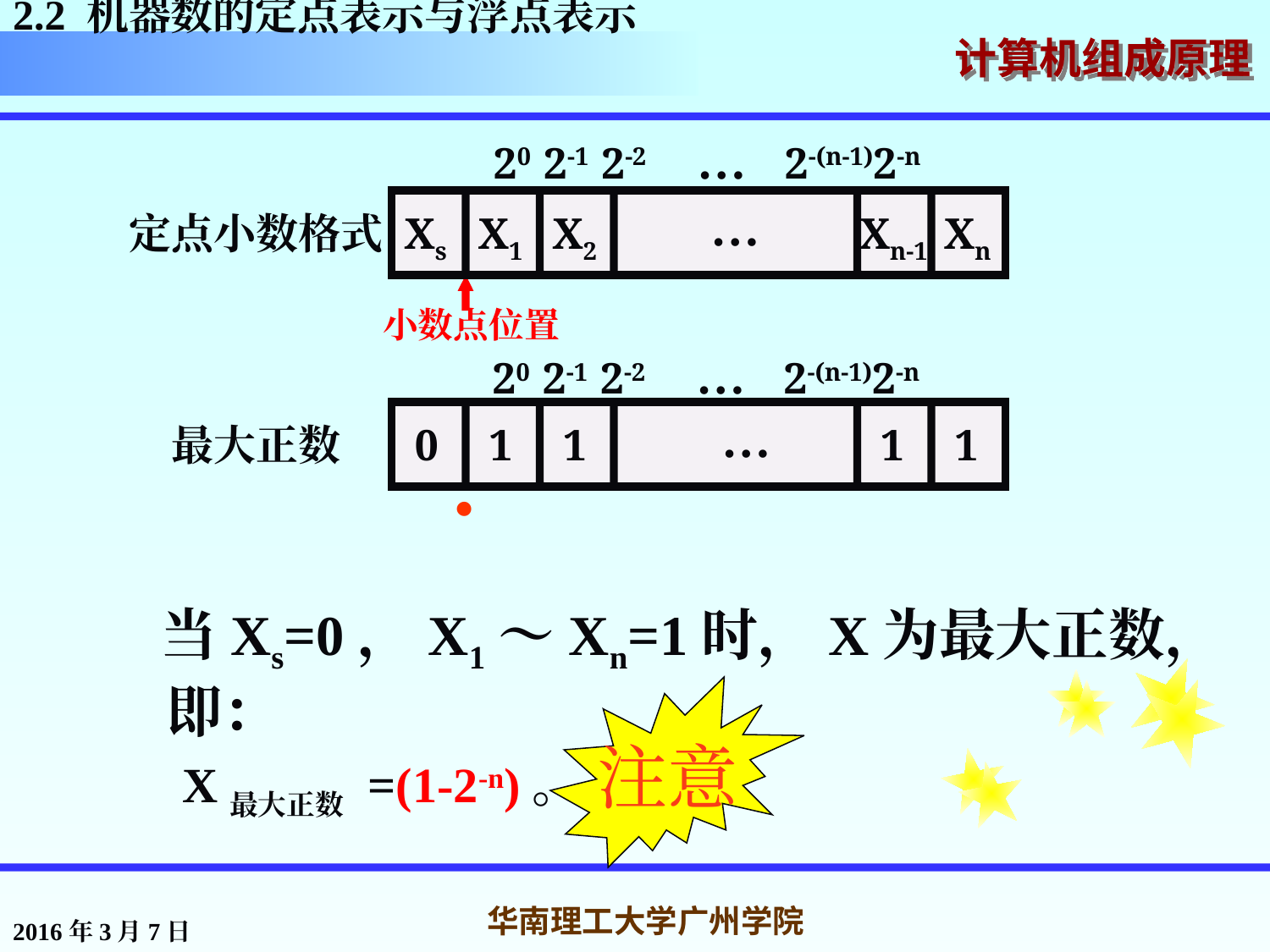

2.2 机器数的定点表示与浮点表示
20  2-1  2-2        …      2-(n-1)2-n

…

定点小数格式
Xs
X1
X2
Xn-1
Xn

小数点位置
20  2-1  2-2        …      2-(n-1)2-n

•
…
最大正数
0
1
1
1
1
  当Xs=0，X1～Xn=1时，X为最大正数，即：
X最大正数 =(1-2-n)。
注意
2016年3月7日
华南理工大学广州学院